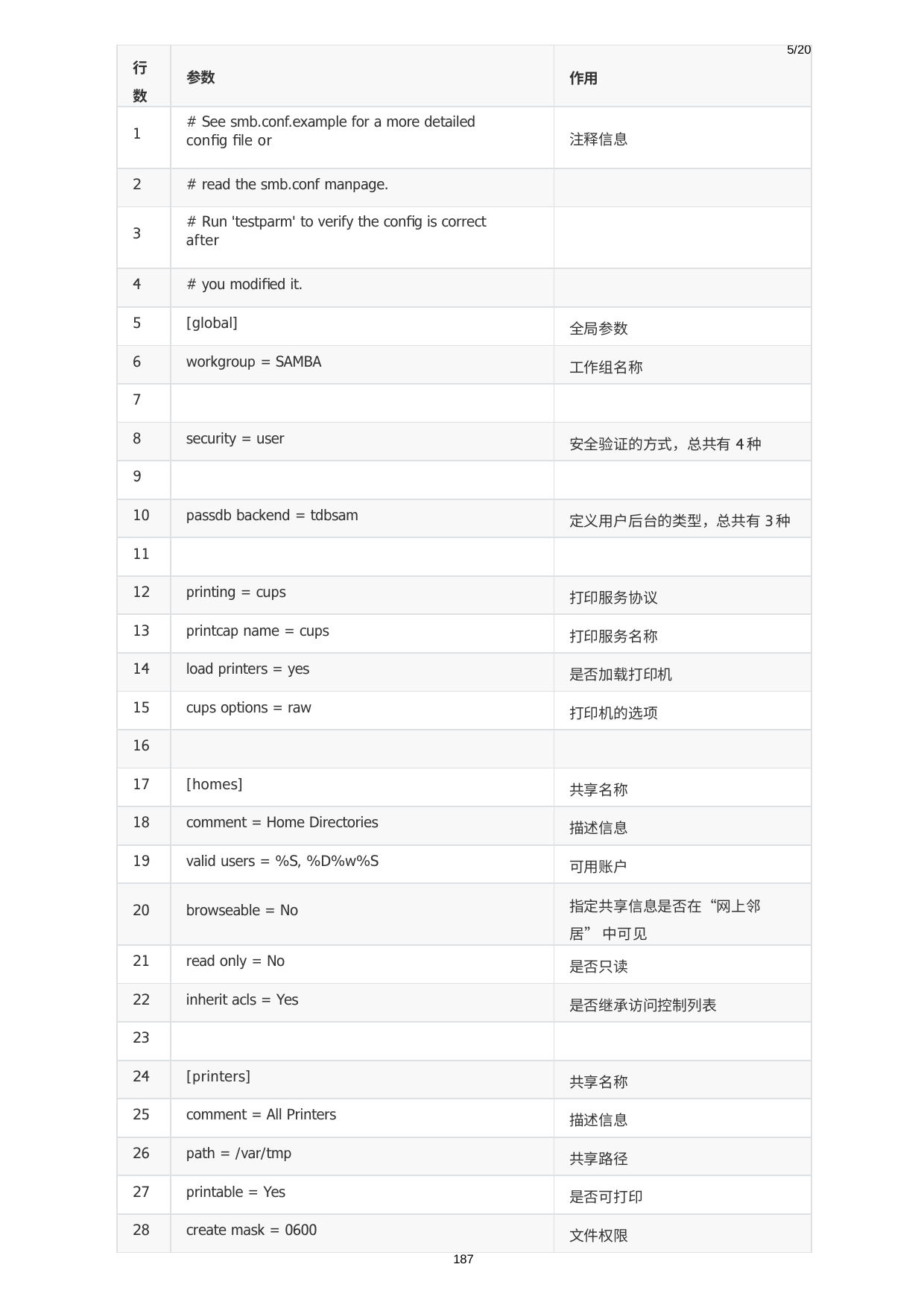

| 行 数 | 参数 | 5/20 作用 |
| --- | --- | --- |
| 1 | # See smb.conf.example for a more detailed config file or | 注释信息 |
| 2 | # read the smb.conf manpage. |  |
| 3 | # Run 'testparm' to verify the config is correct after |  |
| 4 | # you modified it. |  |
| 5 | [global] | 全局参数 |
| 6 | workgroup = SAMBA | 工作组名称 |
| 7 |  |  |
| 8 | security = user | 安全验证的方式，总共有4种 |
| 9 |  |  |
| 10 | passdb backend = tdbsam | 定义用户后台的类型，总共有3种 |
| 11 |  |  |
| 12 | printing = cups | 打印服务协议 |
| 13 | printcap name = cups | 打印服务名称 |
| 14 | load printers = yes | 是否加载打印机 |
| 15 | cups options = raw | 打印机的选项 |
| 16 |  |  |
| 17 | [homes] | 共享名称 |
| 18 | comment = Home Directories | 描述信息 |
| 19 | valid users = %S, %D%w%S | 可用账户 |
| 20 | browseable = No | 指定共享信息是否在“网上邻居” 中可见 |
| 21 | read only = No | 是否只读 |
| 22 | inherit acls = Yes | 是否继承访问控制列表 |
| 23 |  |  |
| 24 | [printers] | 共享名称 |
| 25 | comment = All Printers | 描述信息 |
| 26 | path = /var/tmp | 共享路径 |
| 27 | printable = Yes | 是否可打印 |
| 28 | create mask = 0600 | 文件权限 |
187